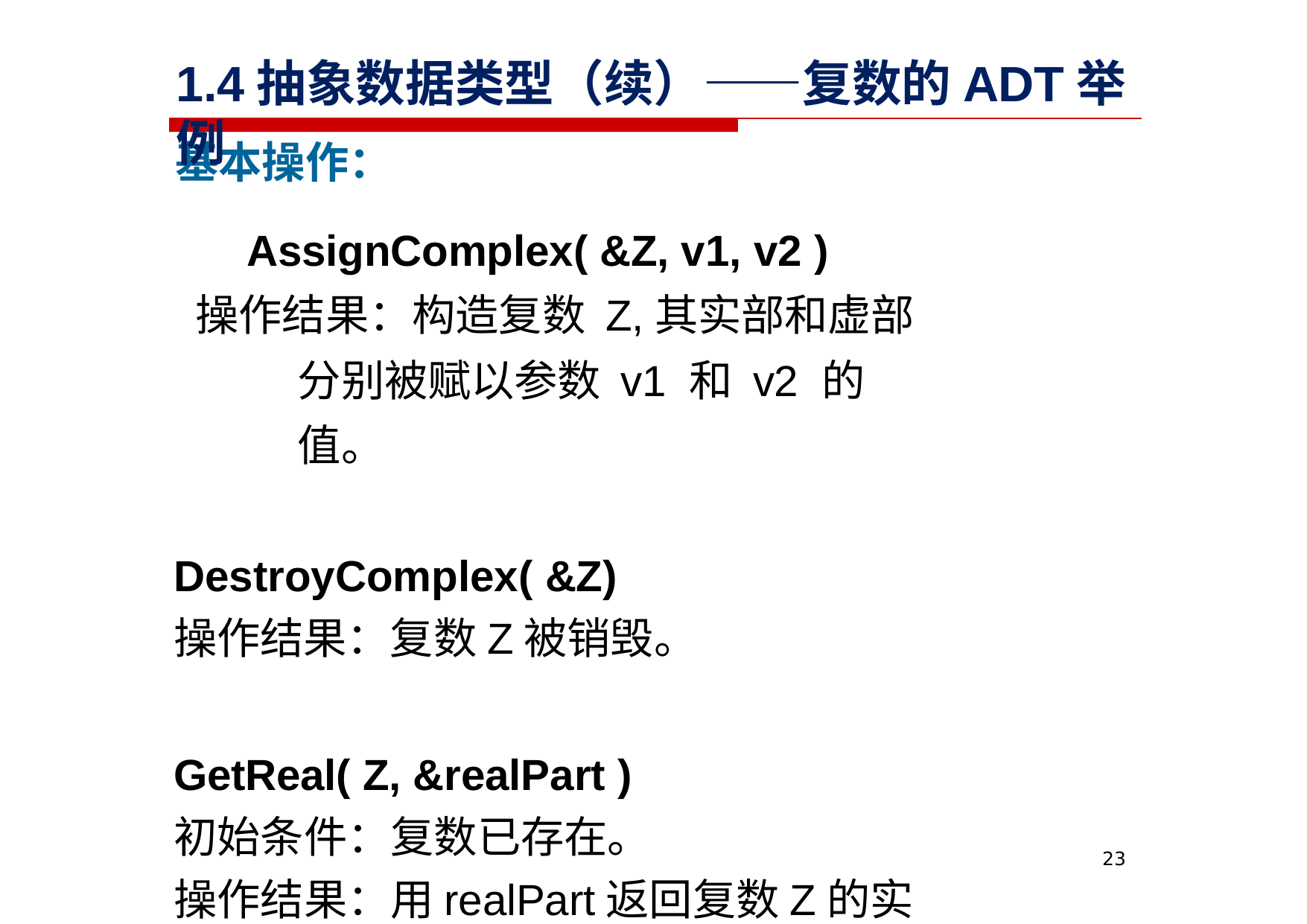

# 1.4抽象数据类型（续）——复数的ADT举例
基本操作：
AssignComplex( &Z, v1, v2 )
操作结果：构造复数 Z,其实部和虚部 分别被赋以参数 v1 和 v2 的值。

DestroyComplex( &Z)
操作结果：复数Z被销毁。

GetReal( Z, &realPart )
初始条件：复数已存在。
操作结果：用realPart返回复数Z的实部值。
23